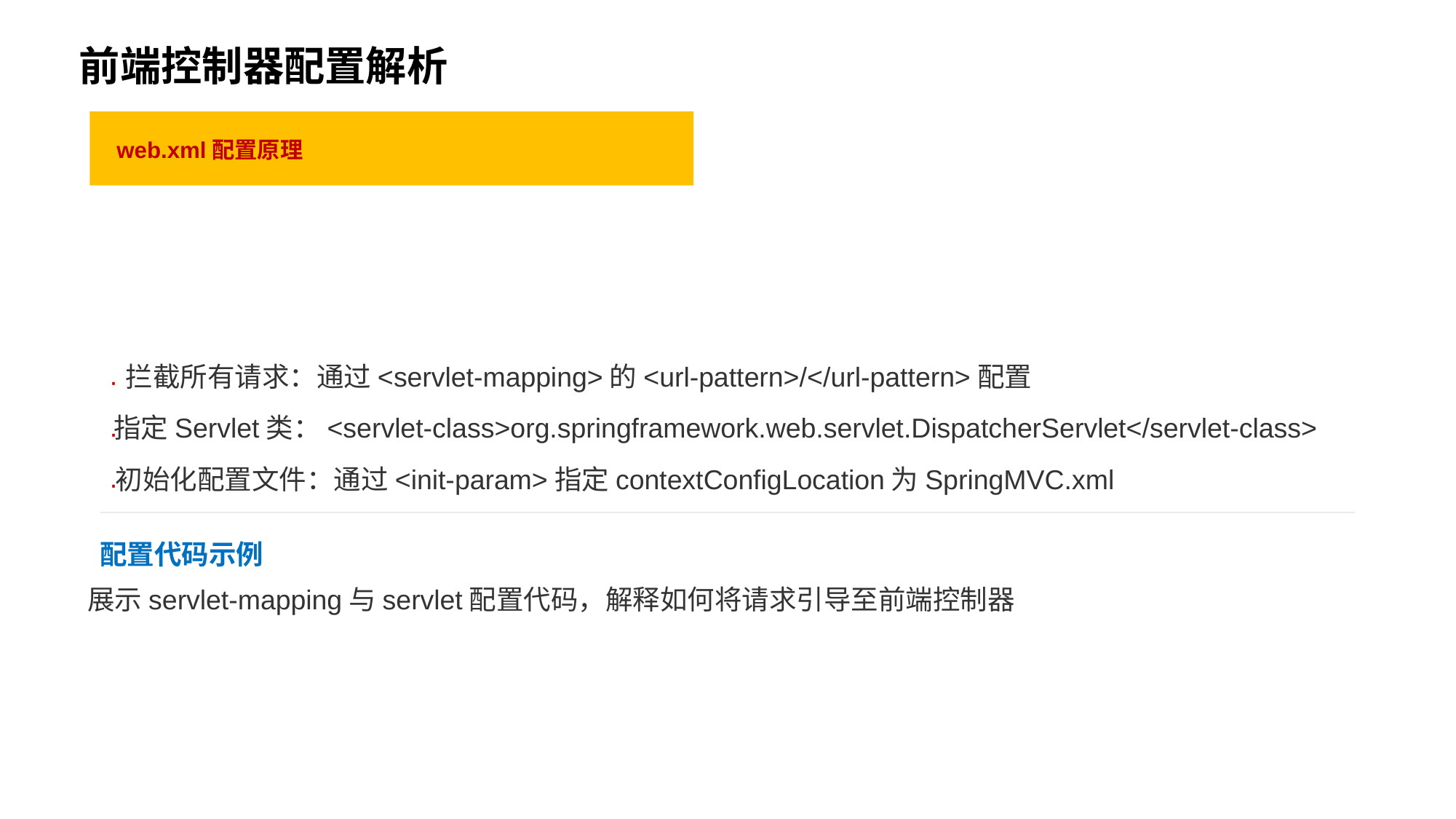

前端控制器配置解析

web.xml配置原理
拦截所有请求：通过<servlet-mapping>的<url-pattern>/</url-pattern>配置
·
指定Servlet类：<servlet-class>org.springframework.web.servlet.DispatcherServlet</servlet-class>
·
初始化配置文件：通过<init-param>指定contextConfigLocation为SpringMVC.xml
·

配置代码示例
展示servlet-mapping与servlet配置代码，解释如何将请求引导至前端控制器